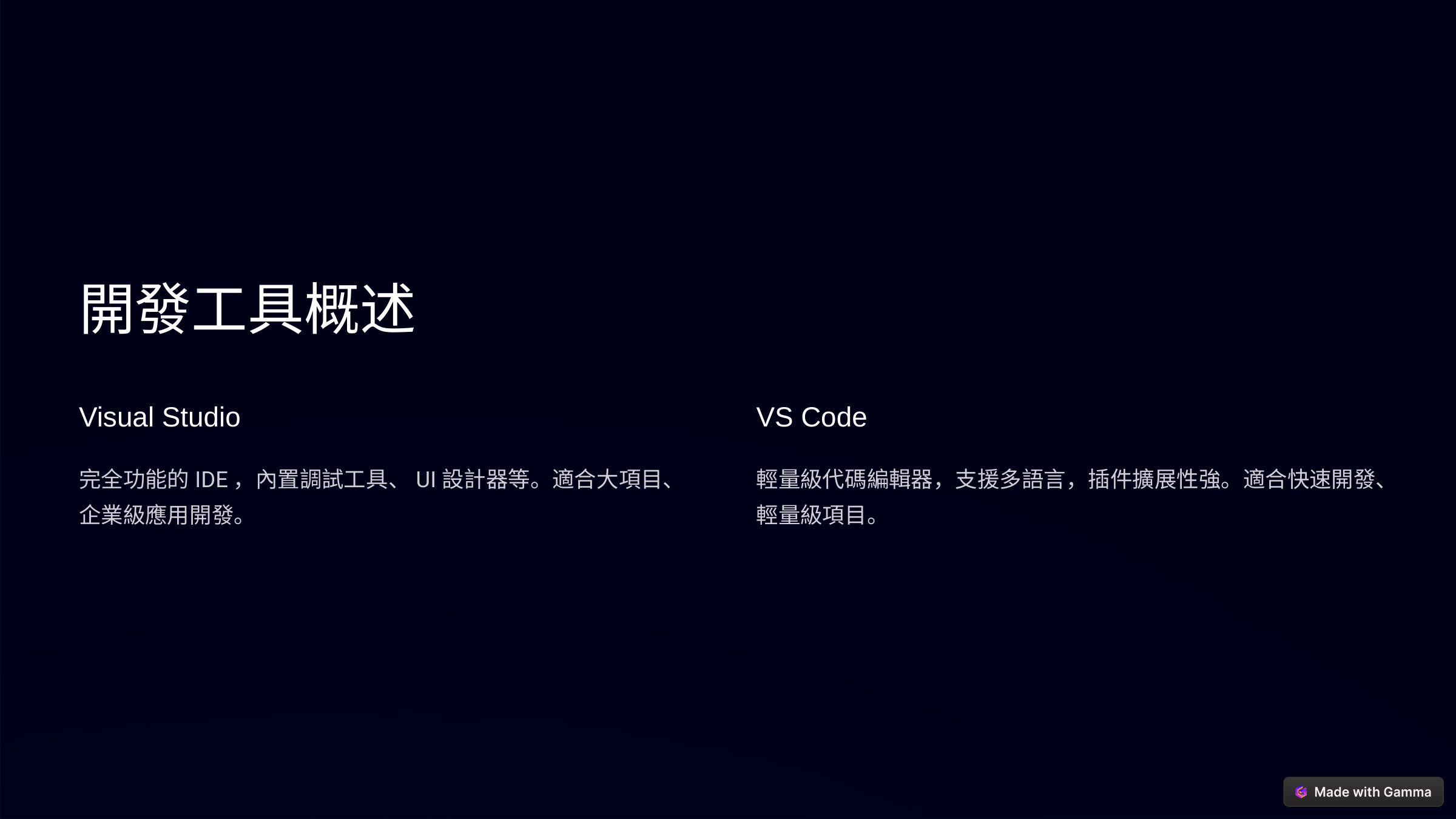

開發工具概述
Visual Studio
VS Code
完全功能的IDE，內置調試工具、UI設計器等。適合大項目、企業級應用開發。
輕量級代碼編輯器，支援多語言，插件擴展性強。適合快速開發、輕量級項目。